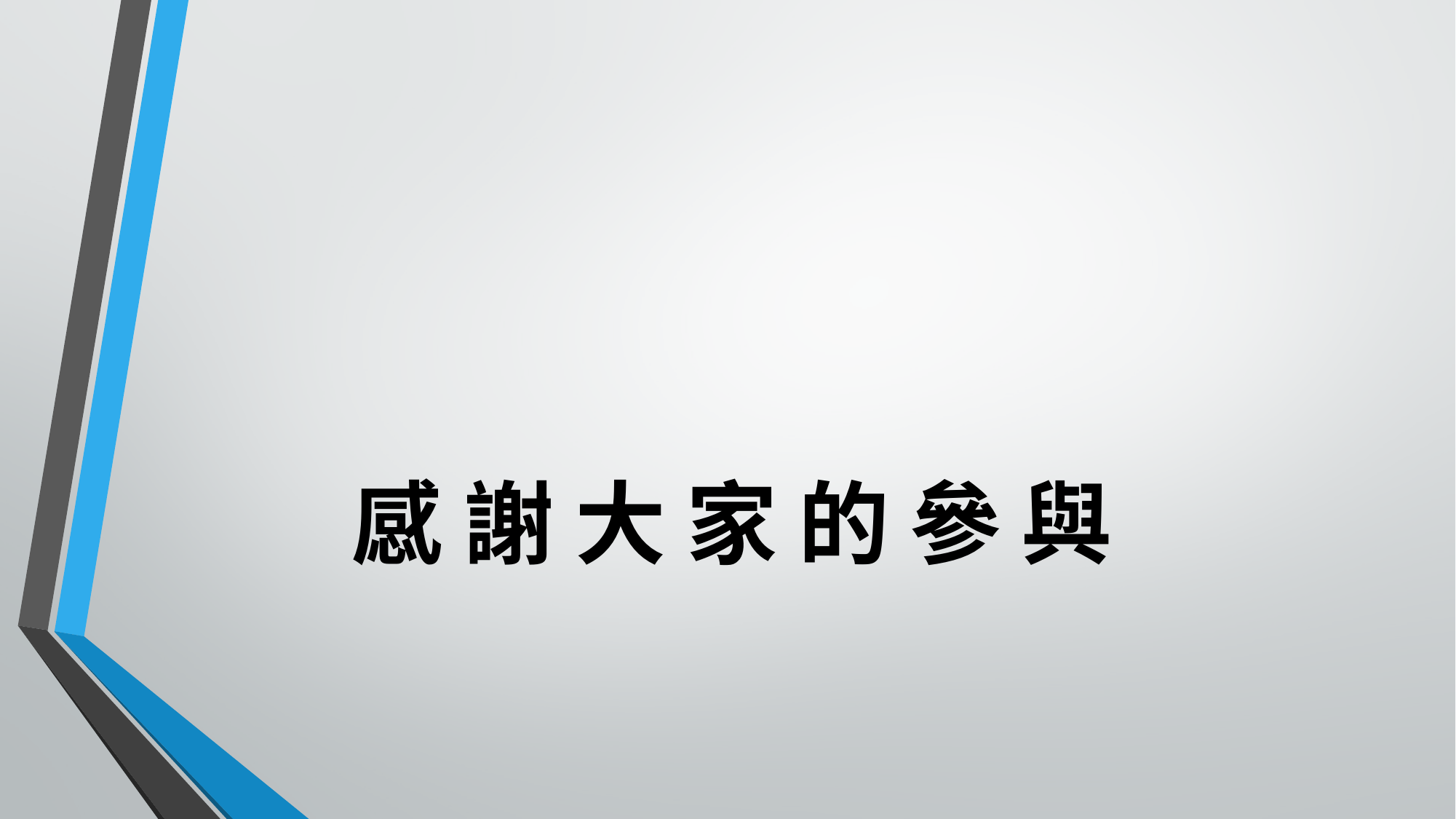

感 謝 大 家 的 參 與